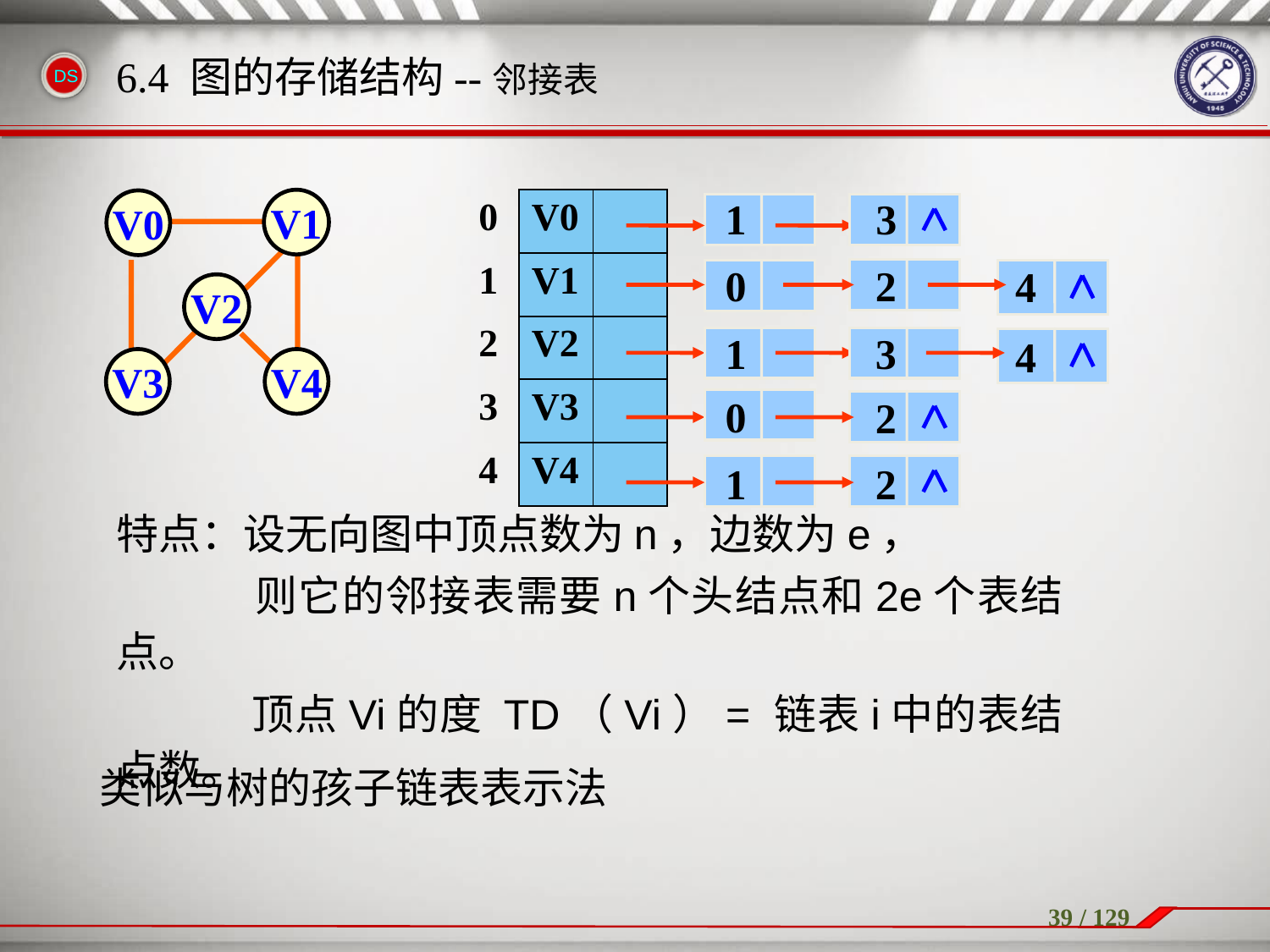

6.4 图的存储结构--邻接表
1

3

0

2

4

1

3

4

0

2

1

2

V1
V0

V2
V3
V4
| 0 | V0 |  |
| --- | --- | --- |
| 1 | V1 |  |
| 2 | V2 |  |
| 3 | V3 |  |
| 4 | V4 |  |
特点：设无向图中顶点数为n，边数为e，
            则它的邻接表需要n个头结点和2e个表结点。
            顶点Vi的度 TD（Vi）= 链表i中的表结点数。
类似与树的孩子链表表示法